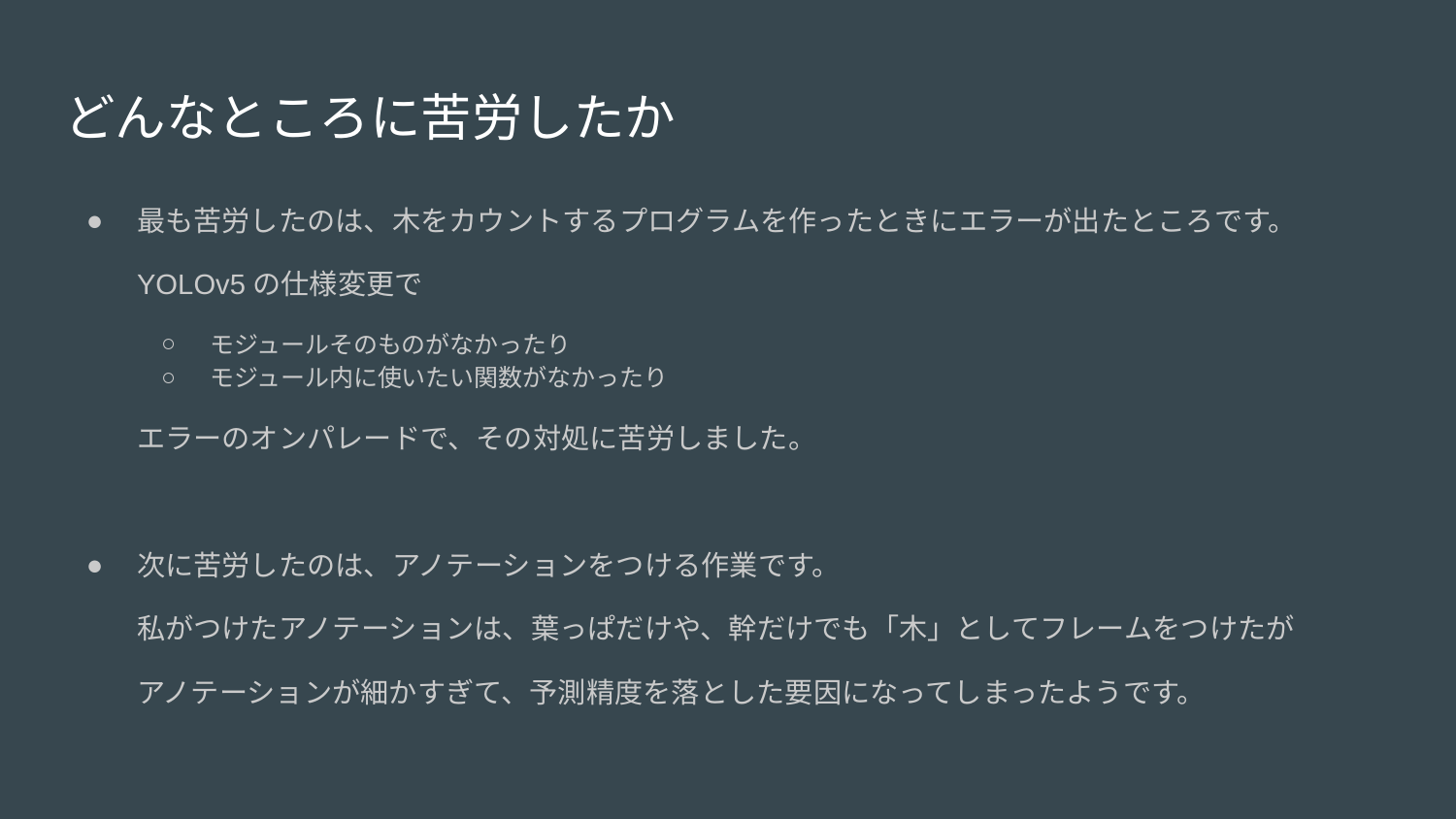

# どんなところに苦労したか
最も苦労したのは、木をカウントするプログラムを作ったときにエラーが出たところです。
YOLOv5の仕様変更で
モジュールそのものがなかったり
モジュール内に使いたい関数がなかったり
エラーのオンパレードで、その対処に苦労しました。

次に苦労したのは、アノテーションをつける作業です。
私がつけたアノテーションは、葉っぱだけや、幹だけでも「木」としてフレームをつけたが
アノテーションが細かすぎて、予測精度を落とした要因になってしまったようです。